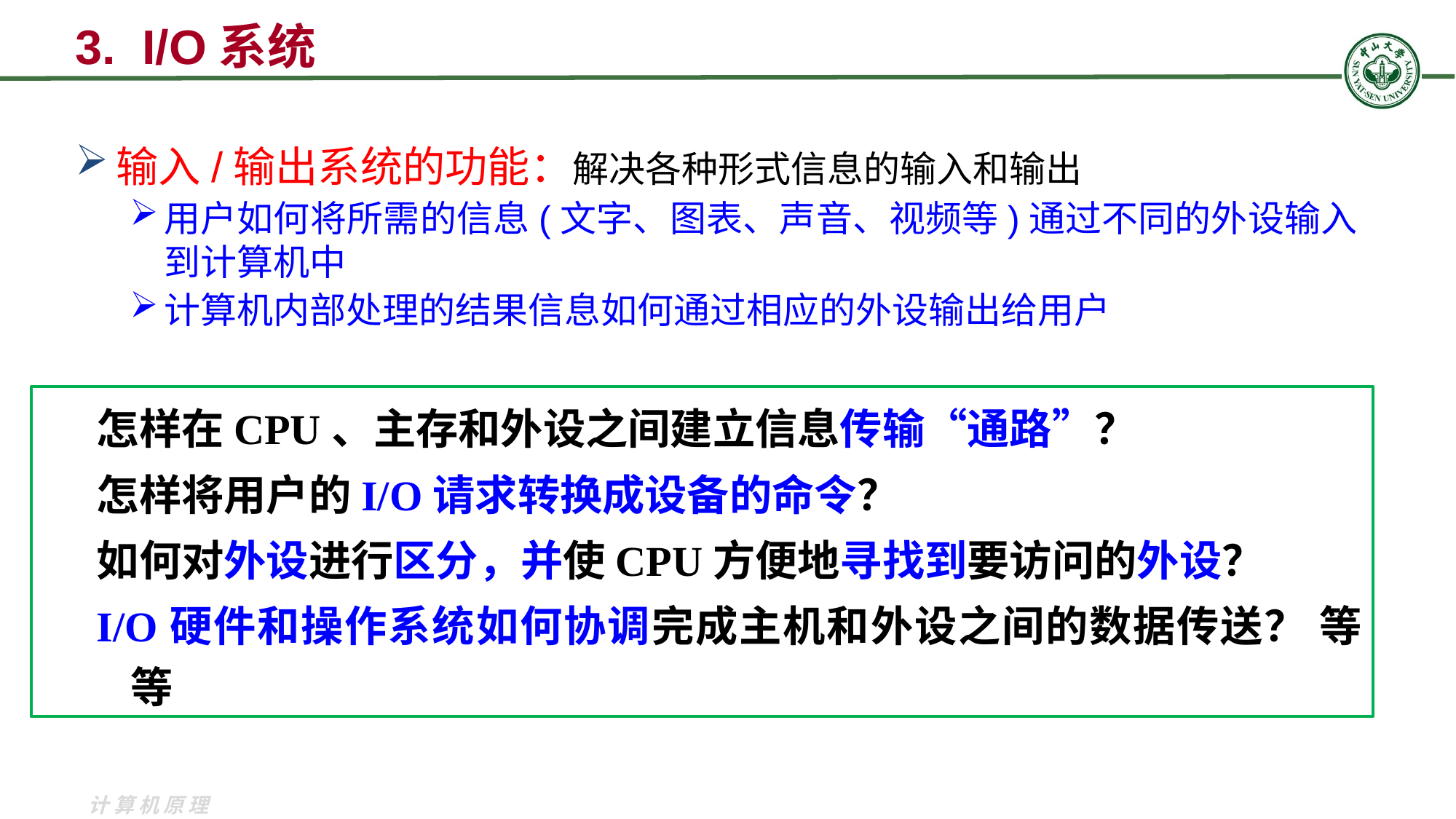

# 3.  I/O系统
输入/输出系统的功能：解决各种形式信息的输入和输出
用户如何将所需的信息(文字、图表、声音、视频等)通过不同的外设输入到计算机中
计算机内部处理的结果信息如何通过相应的外设输出给用户
怎样在CPU、主存和外设之间建立信息传输“通路”？
怎样将用户的I/O请求转换成设备的命令？
如何对外设进行区分，并使CPU方便地寻找到要访问的外设？
I/O硬件和操作系统如何协调完成主机和外设之间的数据传送？ 等等